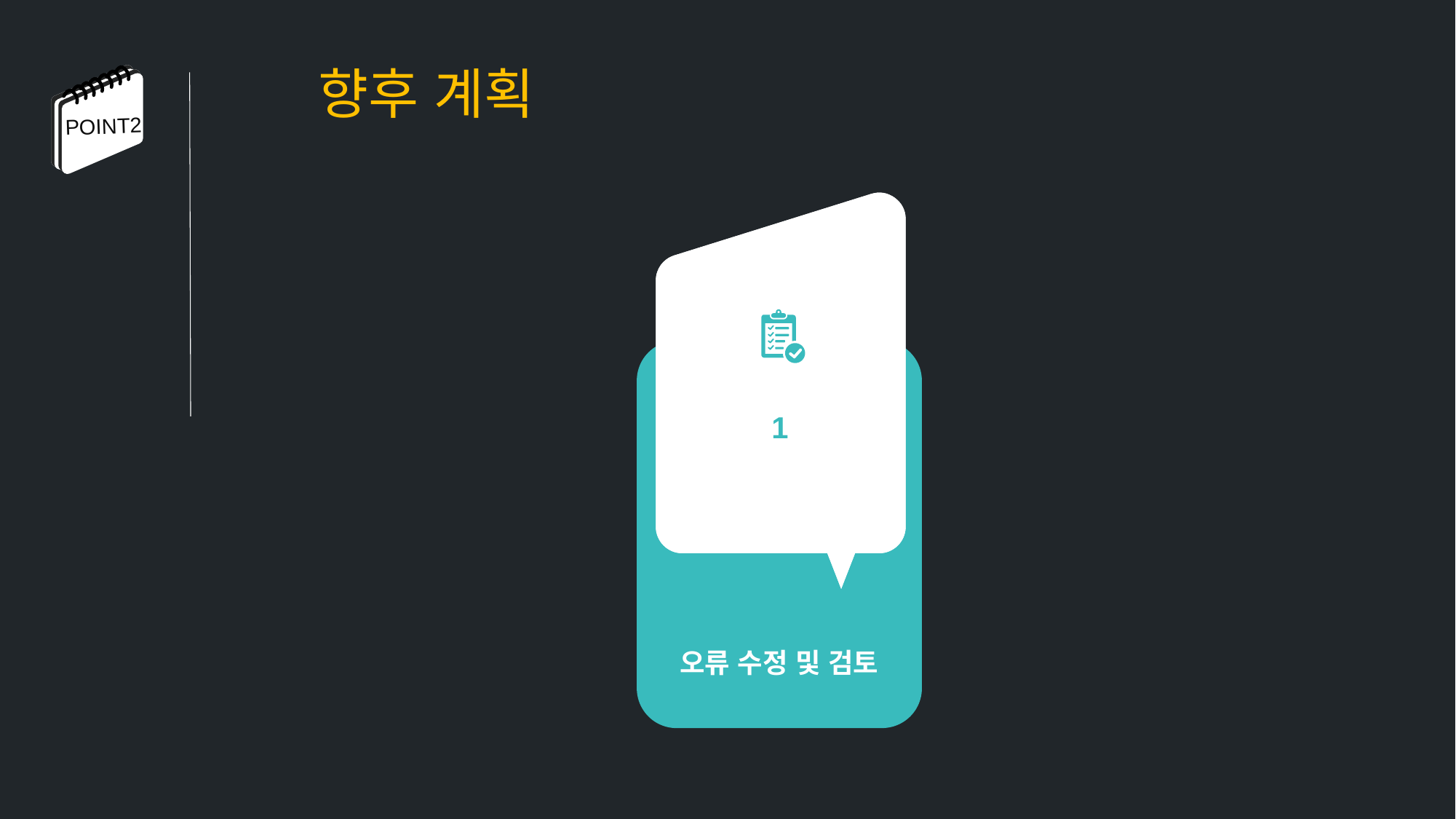

향후 계획

POINT2

오류 수정 및 검토

1